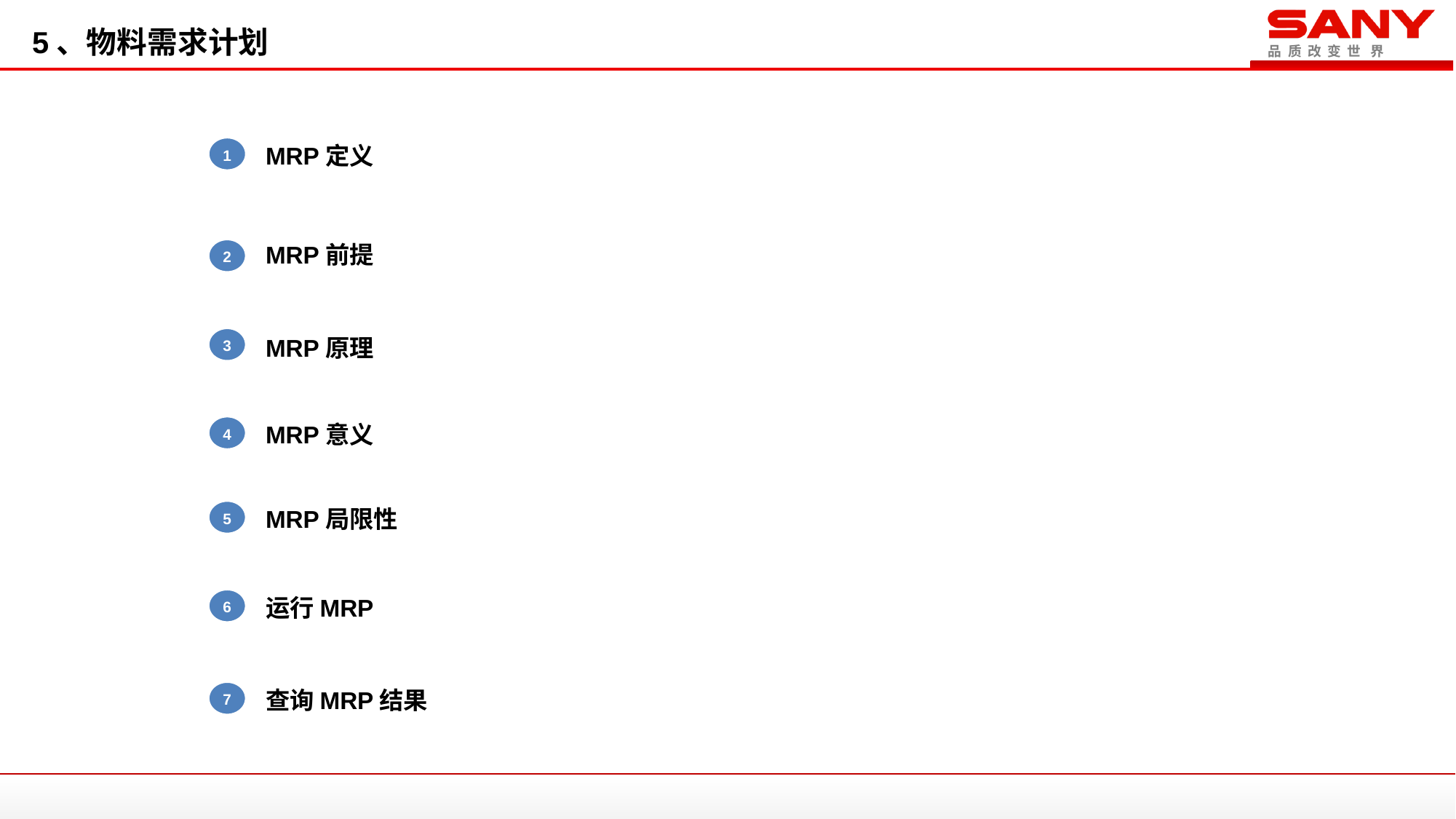

5、物料需求计划
MRP定义
1
MRP前提
2
MRP原理
3
MRP意义

4
MRP局限性
5
运行MRP
6
查询MRP结果
7